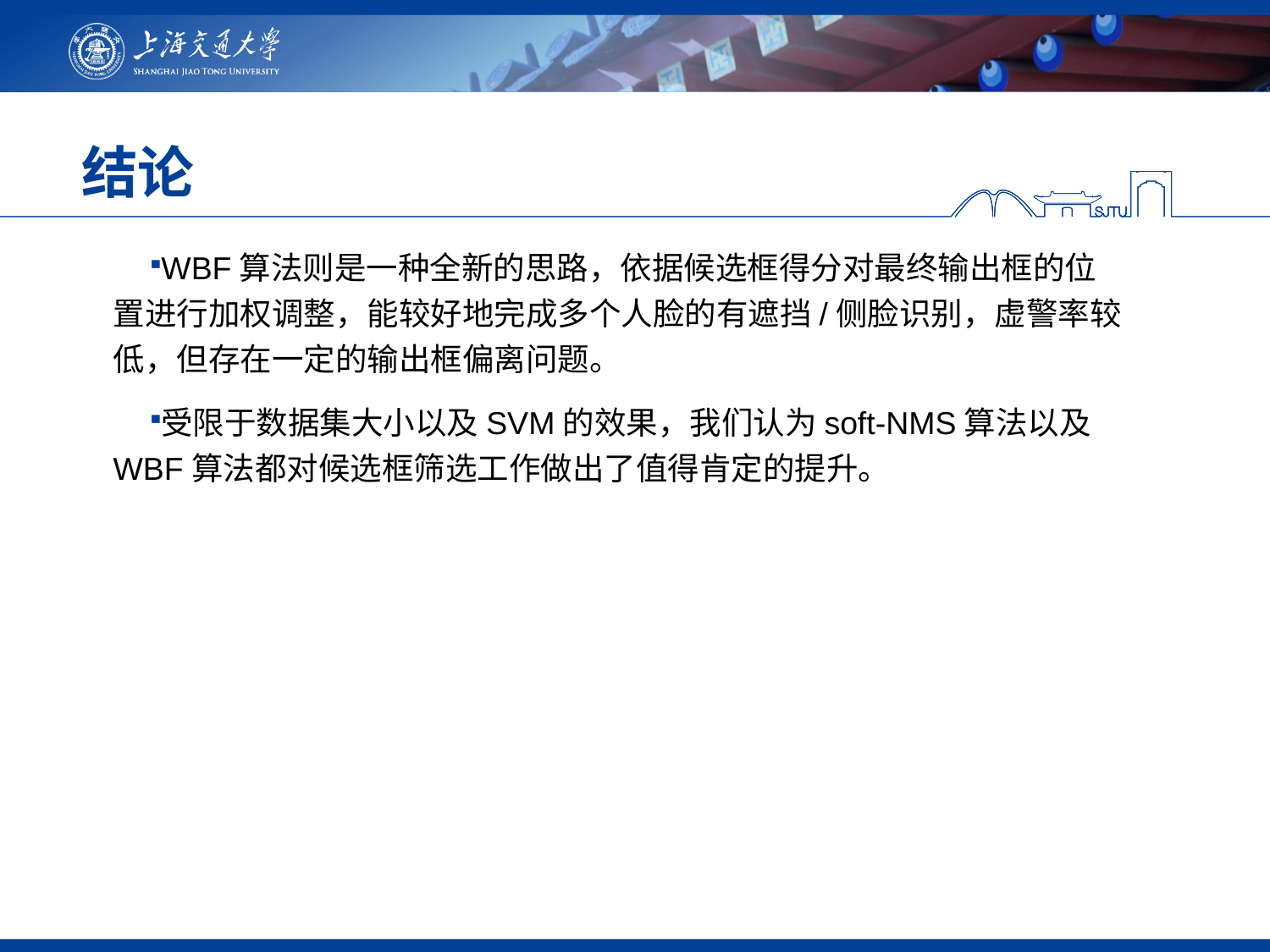

# 结论
WBF算法则是一种全新的思路，依据候选框得分对最终输出框的位置进行加权调整，能较好地完成多个人脸的有遮挡/侧脸识别，虚警率较低，但存在一定的输出框偏离问题。
受限于数据集大小以及SVM的效果，我们认为soft-NMS算法以及WBF算法都对候选框筛选工作做出了值得肯定的提升。